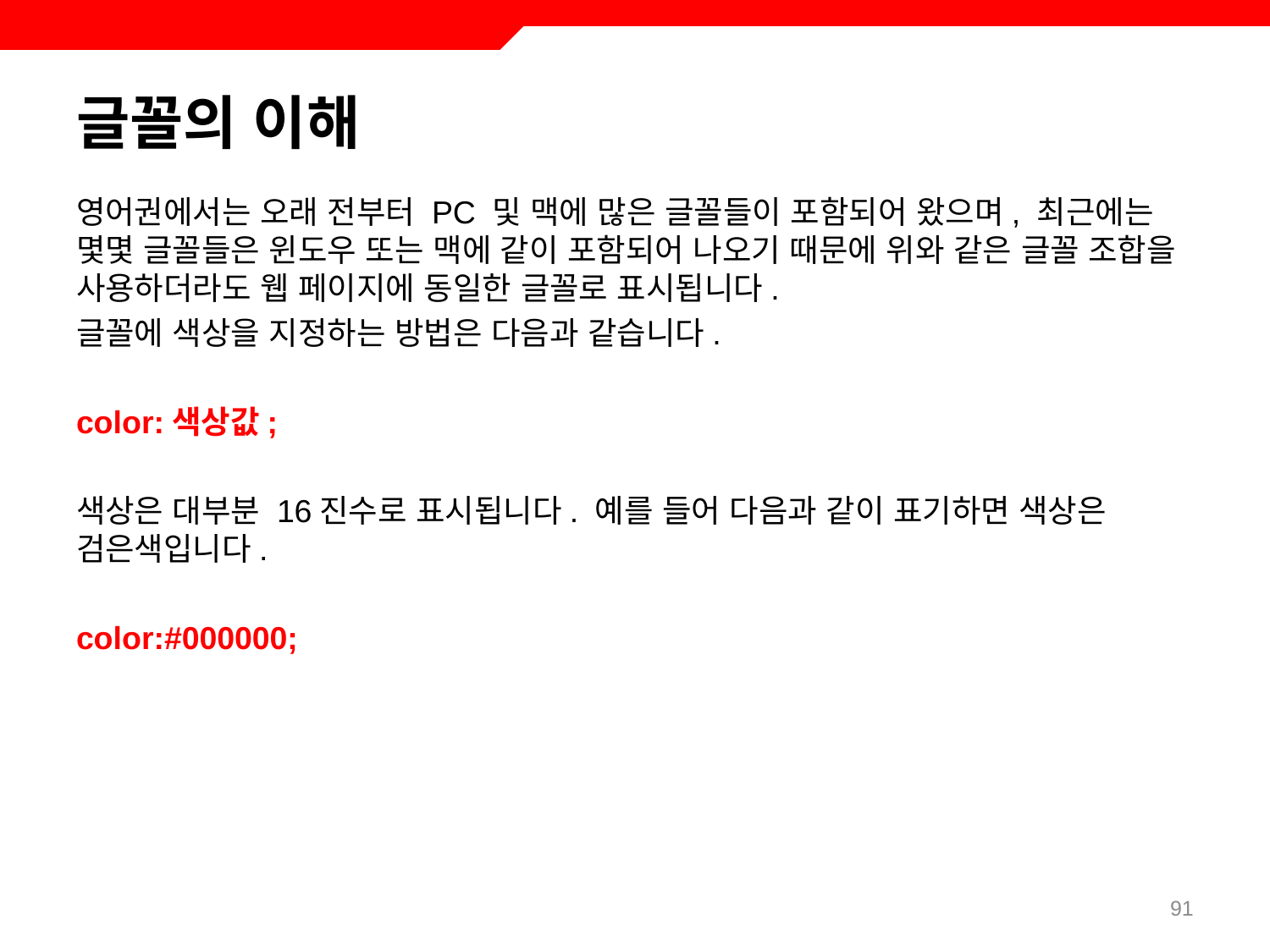

# 글꼴의 이해
영어권에서는 오래 전부터 PC 및 맥에 많은 글꼴들이 포함되어 왔으며, 최근에는 몇몇 글꼴들은 윈도우 또는 맥에 같이 포함되어 나오기 때문에 위와 같은 글꼴 조합을 사용하더라도 웹 페이지에 동일한 글꼴로 표시됩니다.
글꼴에 색상을 지정하는 방법은 다음과 같습니다.

color:색상값;

색상은 대부분 16진수로 표시됩니다. 예를 들어 다음과 같이 표기하면 색상은 검은색입니다.

color:#000000;
91